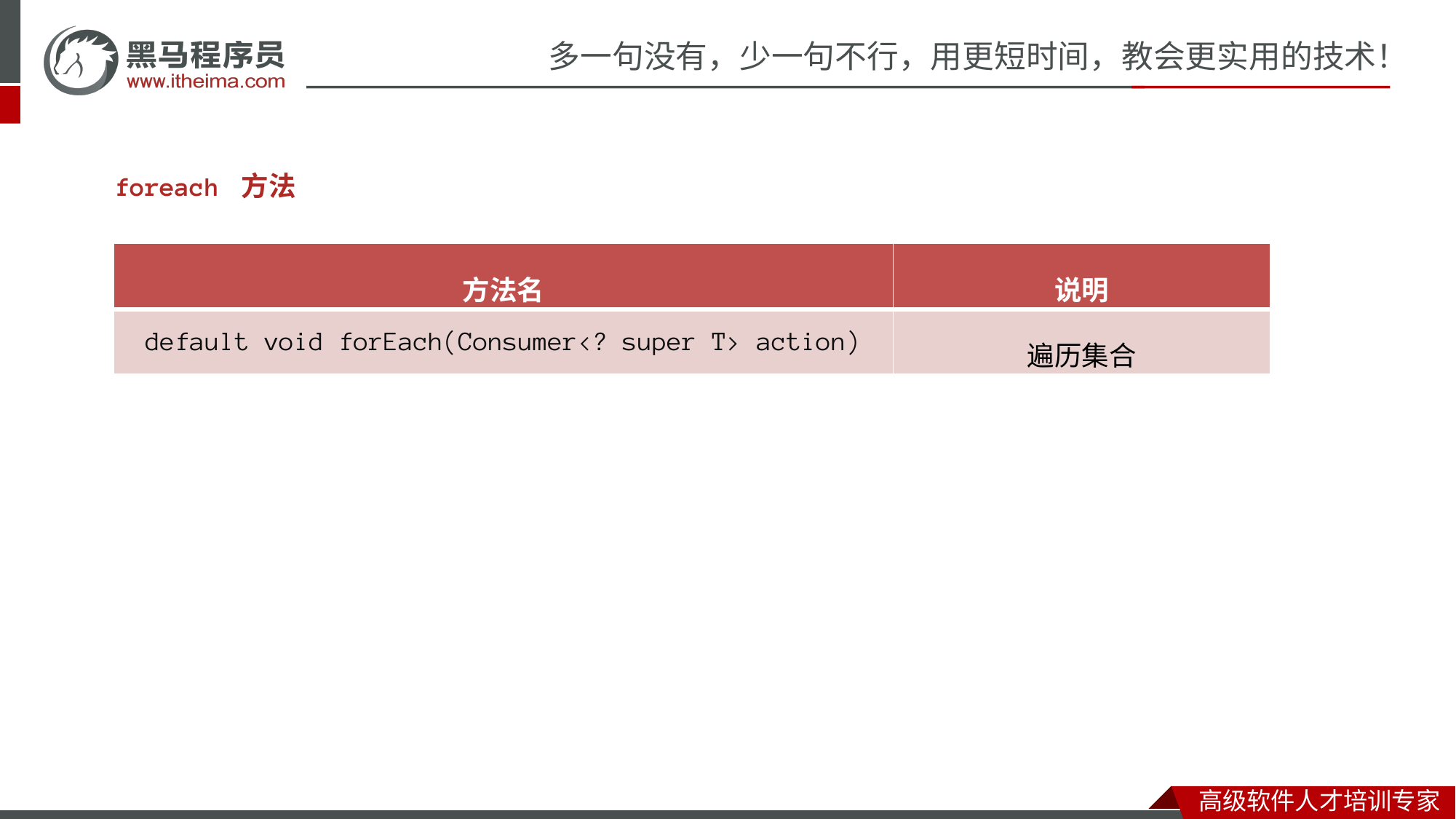

foreach 方法
| 方法名 | 说明 |
| --- | --- |
| default void forEach​(Consumer<? super T> action) | 遍历集合 |